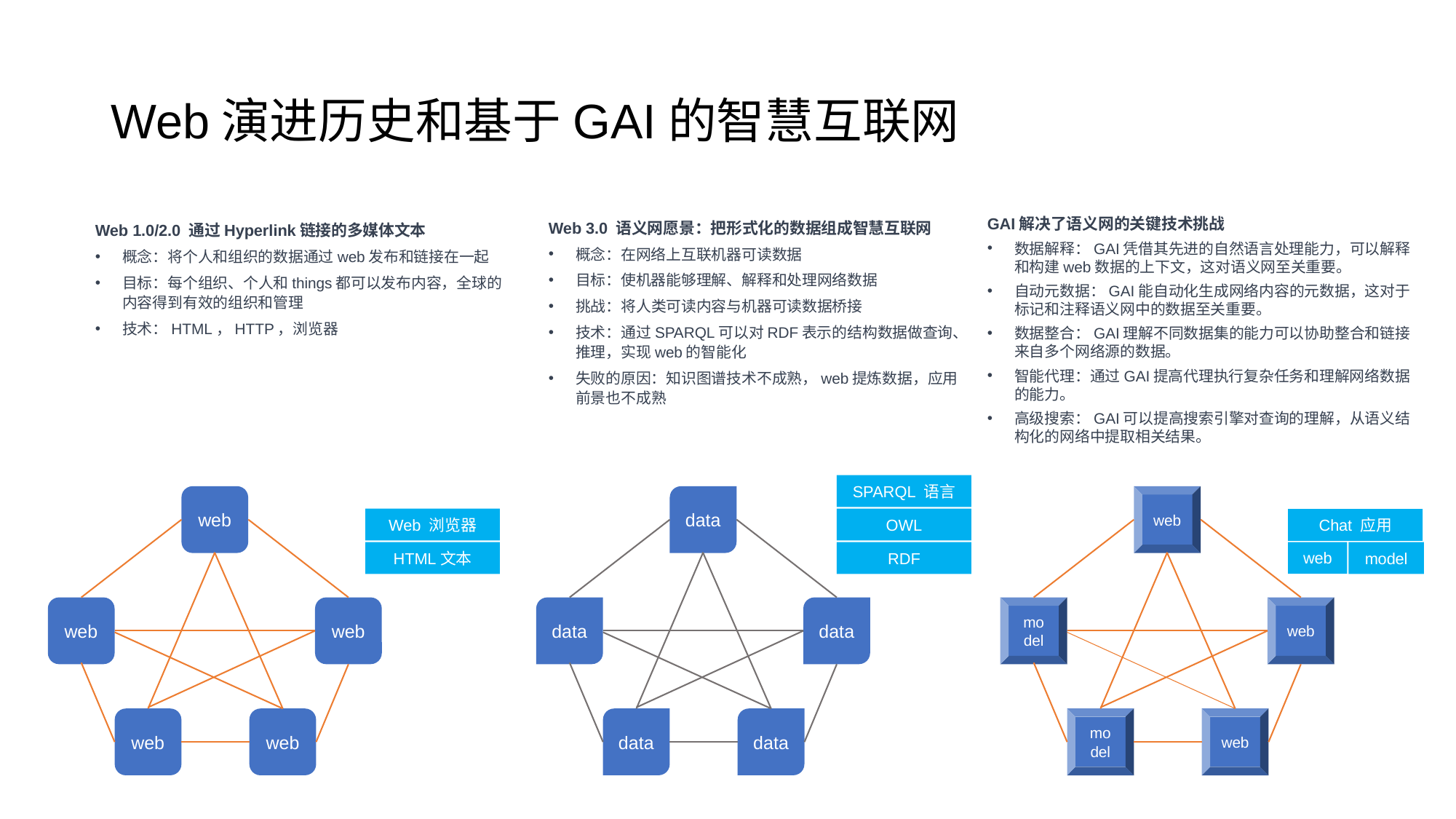

# Web演进历史和基于GAI的智慧互联网
GAI解决了语义网的关键技术挑战
数据解释：GAI凭借其先进的自然语言处理能力，可以解释和构建web数据的上下文，这对语义网至关重要。
自动元数据：GAI能自动化生成网络内容的元数据，这对于标记和注释语义网中的数据至关重要。
数据整合：GAI理解不同数据集的能力可以协助整合和链接来自多个网络源的数据。
智能代理：通过GAI提高代理执行复杂任务和理解网络数据的能力。
高级搜索：GAI可以提高搜索引擎对查询的理解，从语义结构化的网络中提取相关结果。

Web 3.0 语义网愿景：把形式化的数据组成智慧互联网
概念：在网络上互联机器可读数据
目标：使机器能够理解、解释和处理网络数据
挑战：将人类可读内容与机器可读数据桥接
技术：通过SPARQL可以对RDF表示的结构数据做查询、推理，实现web的智能化
失败的原因：知识图谱技术不成熟，web提炼数据，应用前景也不成熟

Web 1.0/2.0 通过Hyperlink链接的多媒体文本
概念：将个人和组织的数据通过web发布和链接在一起
目标：每个组织、个人和things都可以发布内容，全球的内容得到有效的组织和管理
技术：HTML，HTTP，浏览器

SPARQL 语言
OWL
RDF
web
web
web
web
web
data
data
data
data
data
web
model
web
model
web
Web 浏览器
HTML文本
Chat 应用
web
model